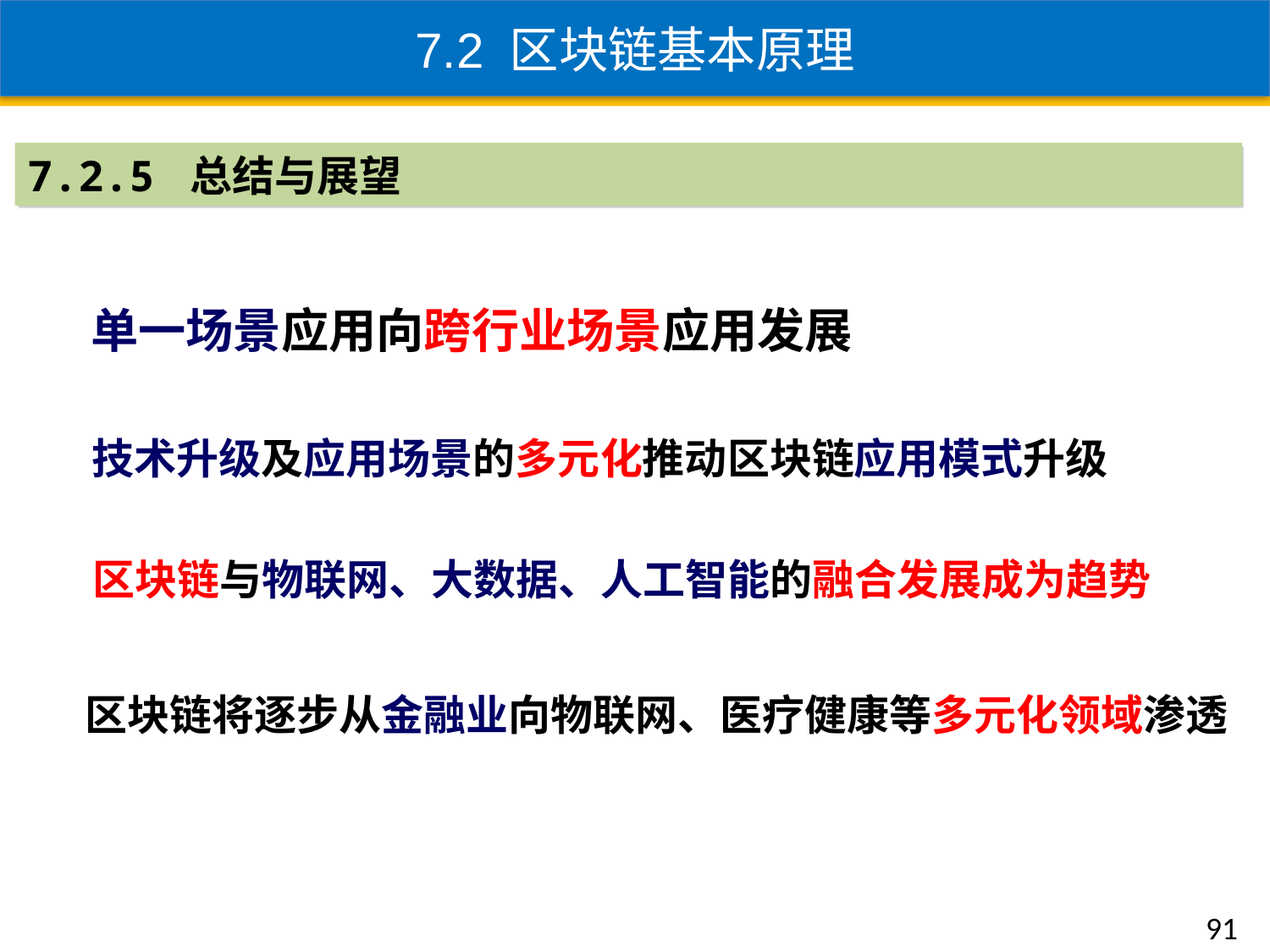

7.2 区块链基本原理
7.2.5 总结与展望
单一场景应用向跨行业场景应用发展
技术升级及应用场景的多元化推动区块链应用模式升级
区块链与物联网、大数据、人工智能的融合发展成为趋势
区块链将逐步从金融业向物联网、医疗健康等多元化领域渗透
91